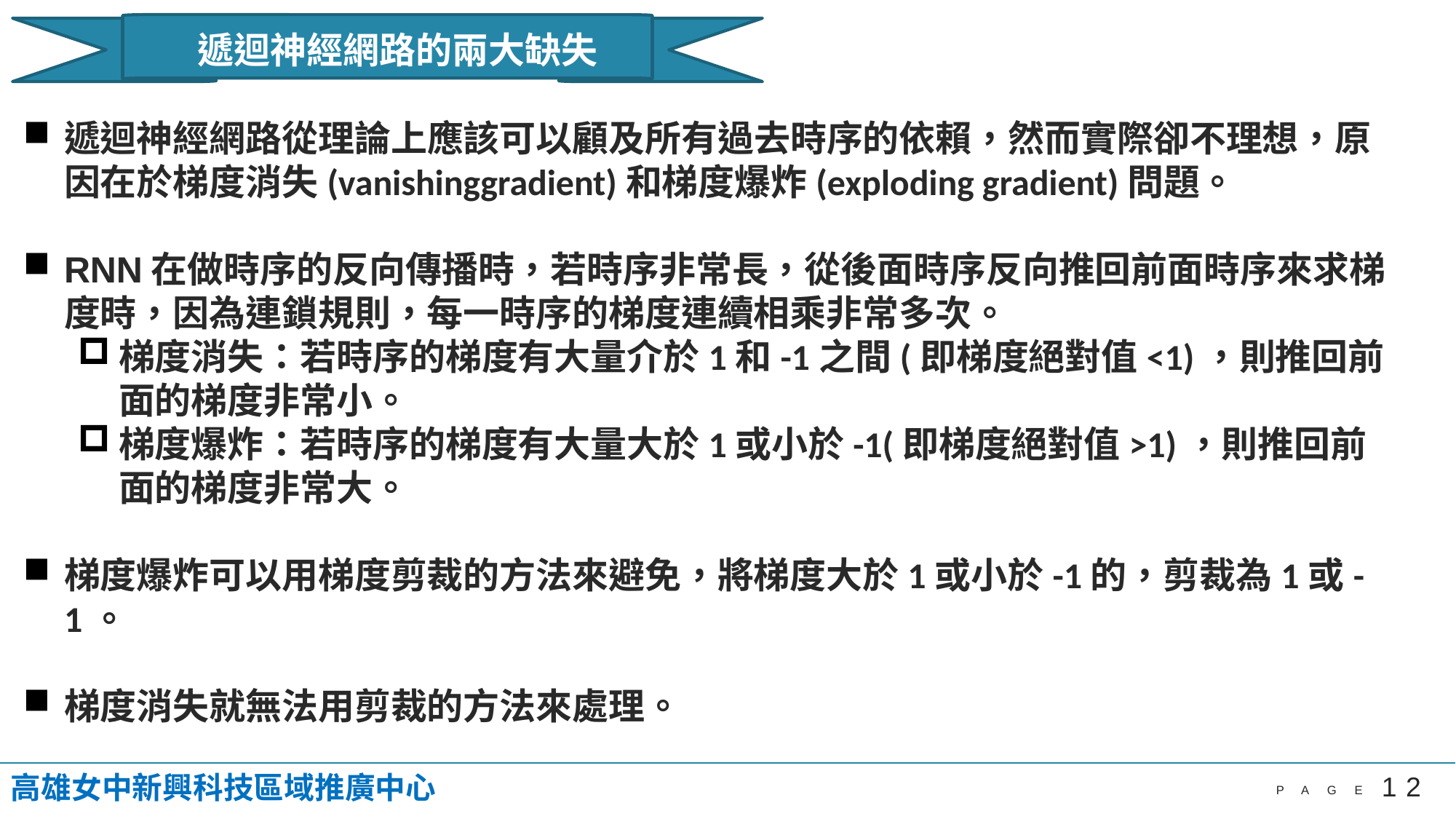

遞迴神經網路的兩大缺失
遞迴神經網路從理論上應該可以顧及所有過去時序的依賴，然而實際卻不理想，原因在於梯度消失(vanishinggradient)和梯度爆炸(exploding gradient)問題。

RNN在做時序的反向傳播時，若時序非常長，從後面時序反向推回前面時序來求梯度時，因為連鎖規則，每一時序的梯度連續相乘非常多次。
梯度消失：若時序的梯度有大量介於1和-1之間(即梯度絕對值<1)，則推回前面的梯度非常小。
梯度爆炸：若時序的梯度有大量大於1或小於-1(即梯度絕對值>1)，則推回前面的梯度非常大。

梯度爆炸可以用梯度剪裁的方法來避免，將梯度大於1或小於-1的，剪裁為1或-1。

梯度消失就無法用剪裁的方法來處理。
高雄女中新興科技區域推廣中心